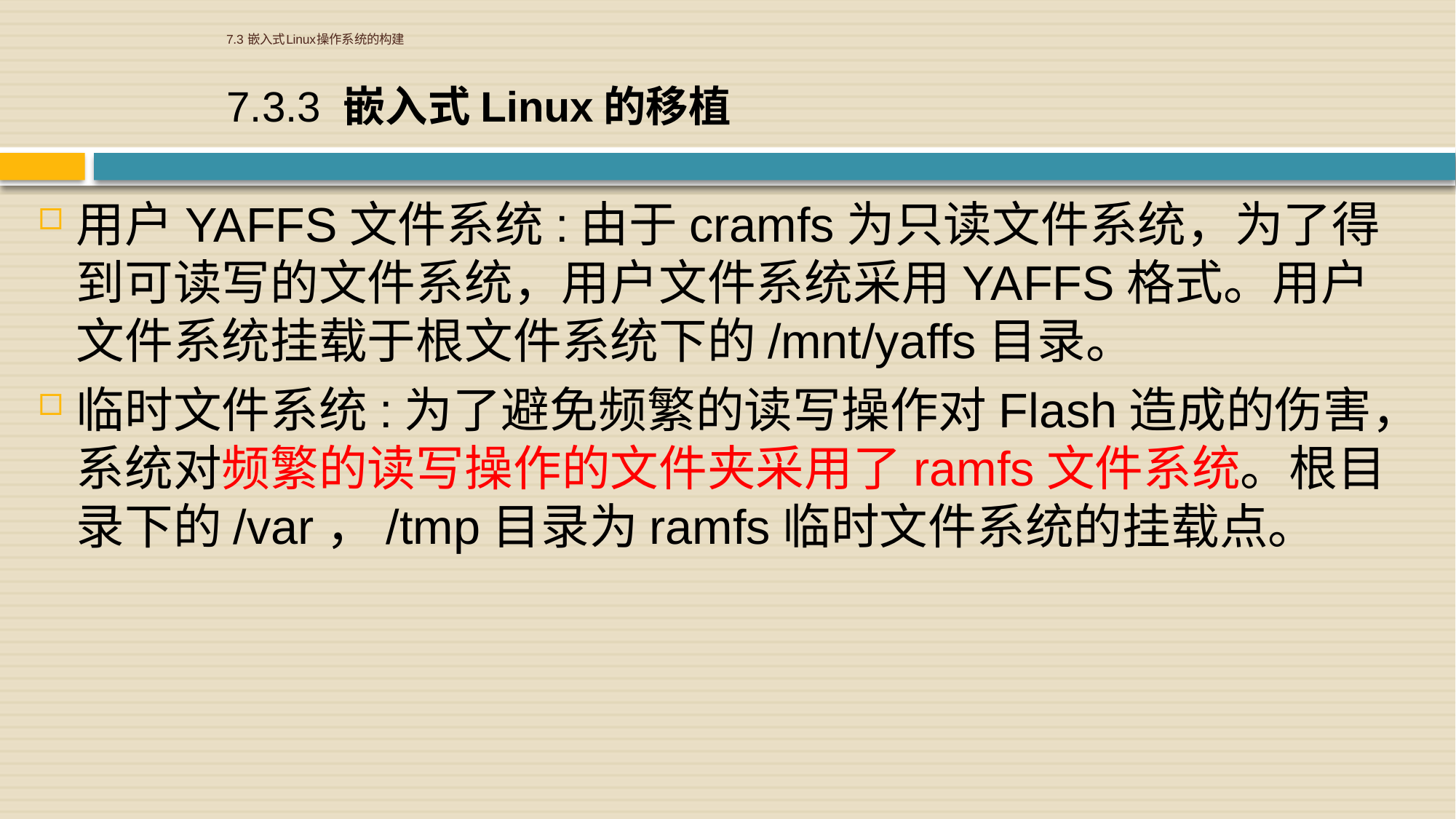

# 7.3 嵌入式Linux操作系统的构建
7.3.3 嵌入式Linux的移植
用户YAFFS文件系统:由于cramfs为只读文件系统，为了得到可读写的文件系统，用户文件系统采用YAFFS格式。用户文件系统挂载于根文件系统下的/mnt/yaffs目录。
临时文件系统:为了避免频繁的读写操作对Flash造成的伤害，系统对频繁的读写操作的文件夹采用了ramfs文件系统。根目录下的/var，/tmp目录为ramfs临时文件系统的挂载点。